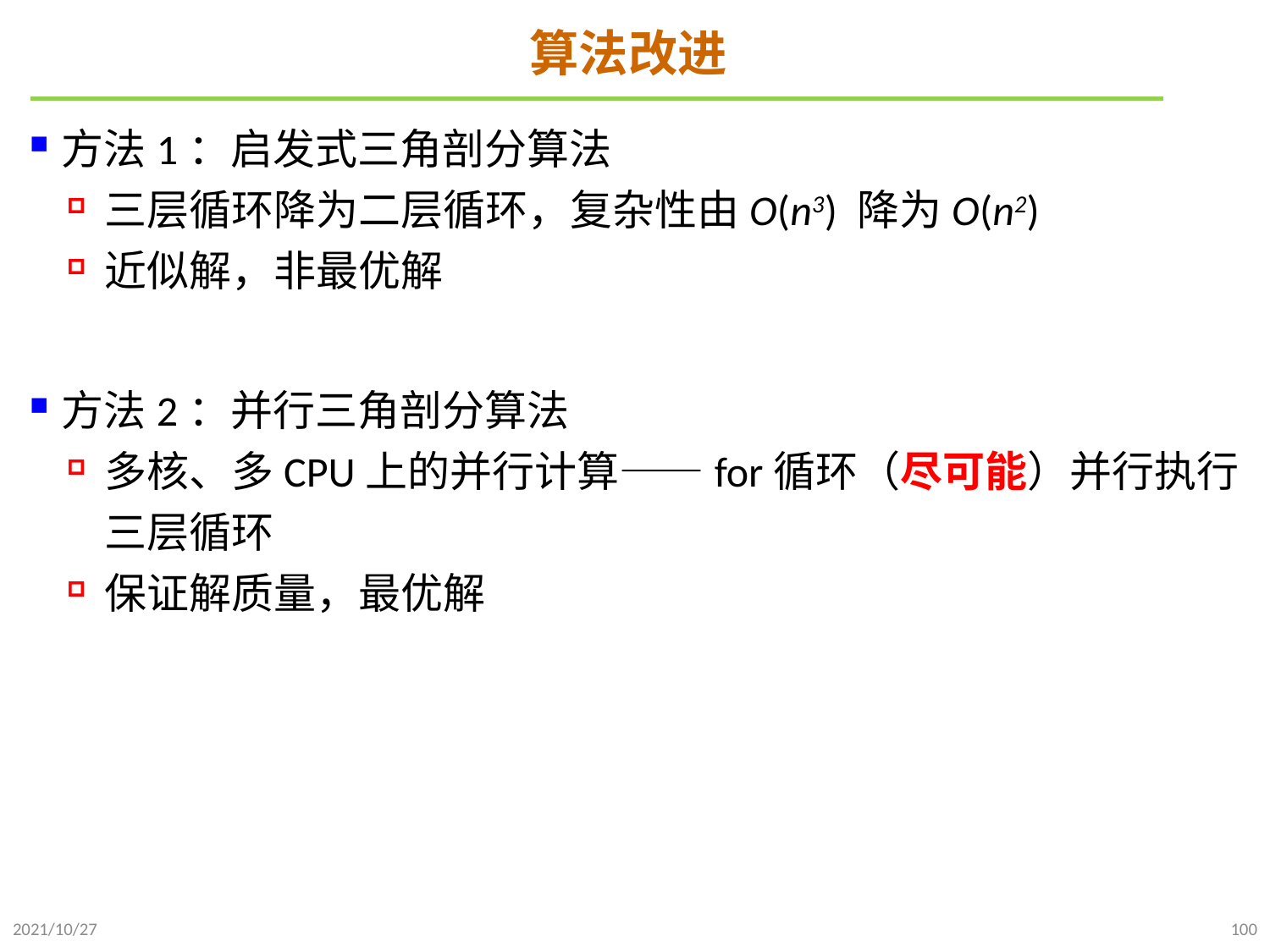

# 算法改进
方法1：启发式三角剖分算法
三层循环降为二层循环，复杂性由O(n3) 降为O(n2)
近似解，非最优解

方法2：并行三角剖分算法
多核、多CPU上的并行计算——for循环（尽可能）并行执行 三层循环
保证解质量，最优解

2021/10/27
100